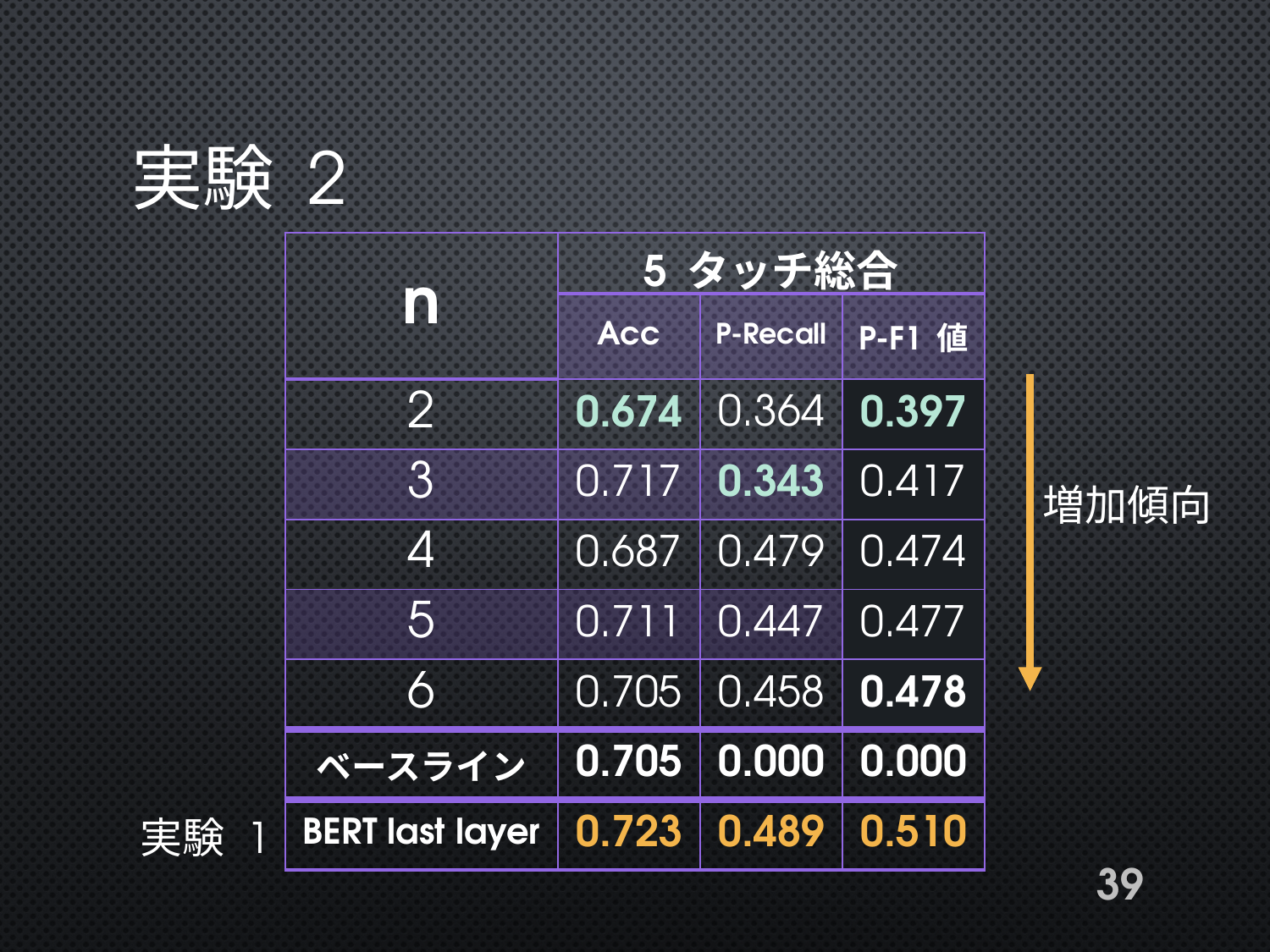

# 実験 2
| n | 5 タッチ総合 |  |  |
| --- | --- | --- | --- |
|  | Acc | P-Recall | P-F1 値 |
| 2 | 0.674 | 0.364 | 0.397 |
| 3 | 0.717 | 0.343 | 0.417 |
| 4 | 0.687 | 0.479 | 0.474 |
| 5 | 0.711 | 0.447 | 0.477 |
| 6 | 0.705 | 0.458 | 0.478 |
| ベースライン | 0.705 | 0.000 | 0.000 |
増加傾向
実験 1
| BERT last layer | 0.723 | 0.489 | 0.510 |
| --- | --- | --- | --- |
39